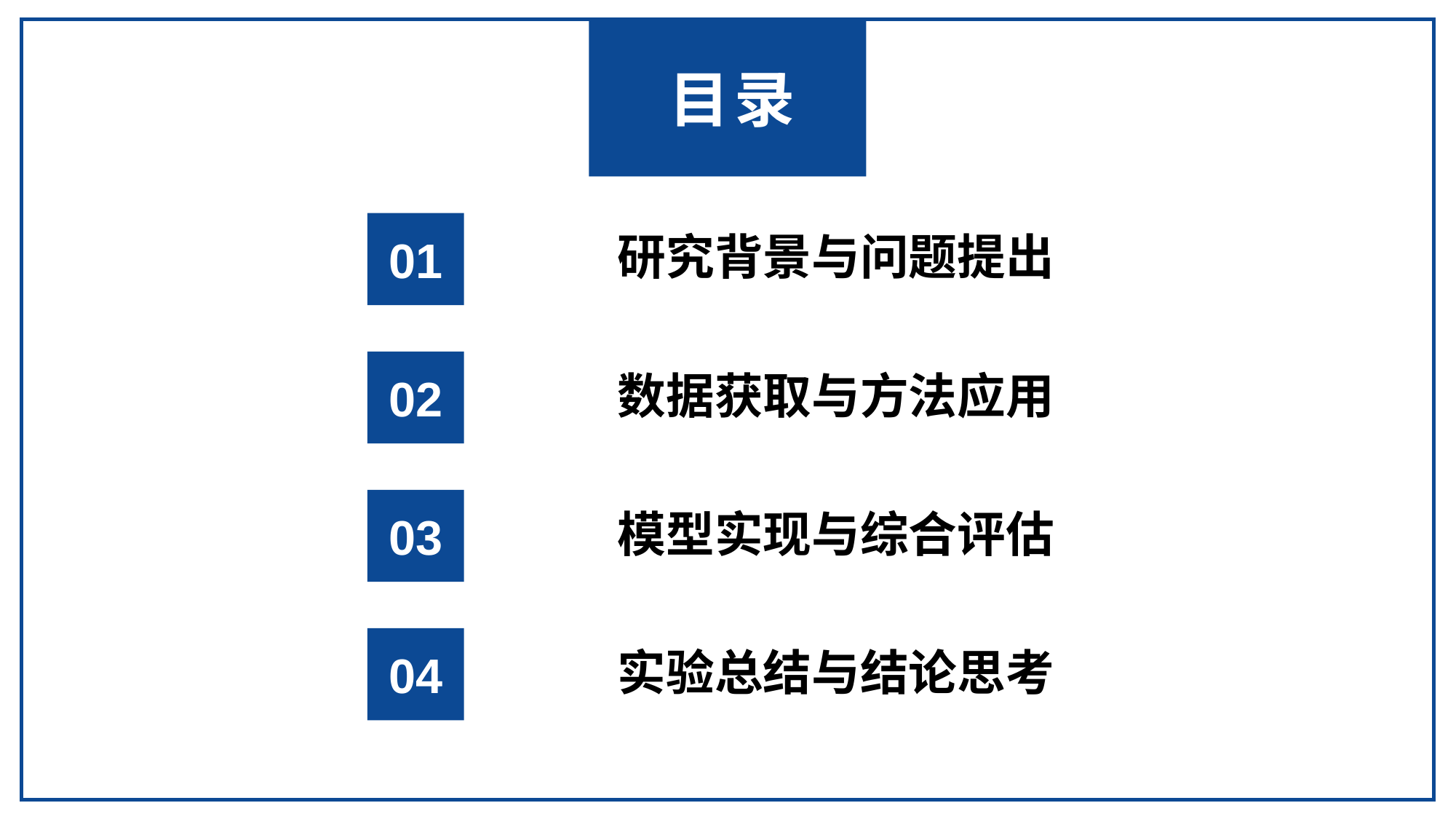

目录
01
研究背景与问题提出
02
数据获取与方法应用
03
模型实现与综合评估
04
实验总结与结论思考